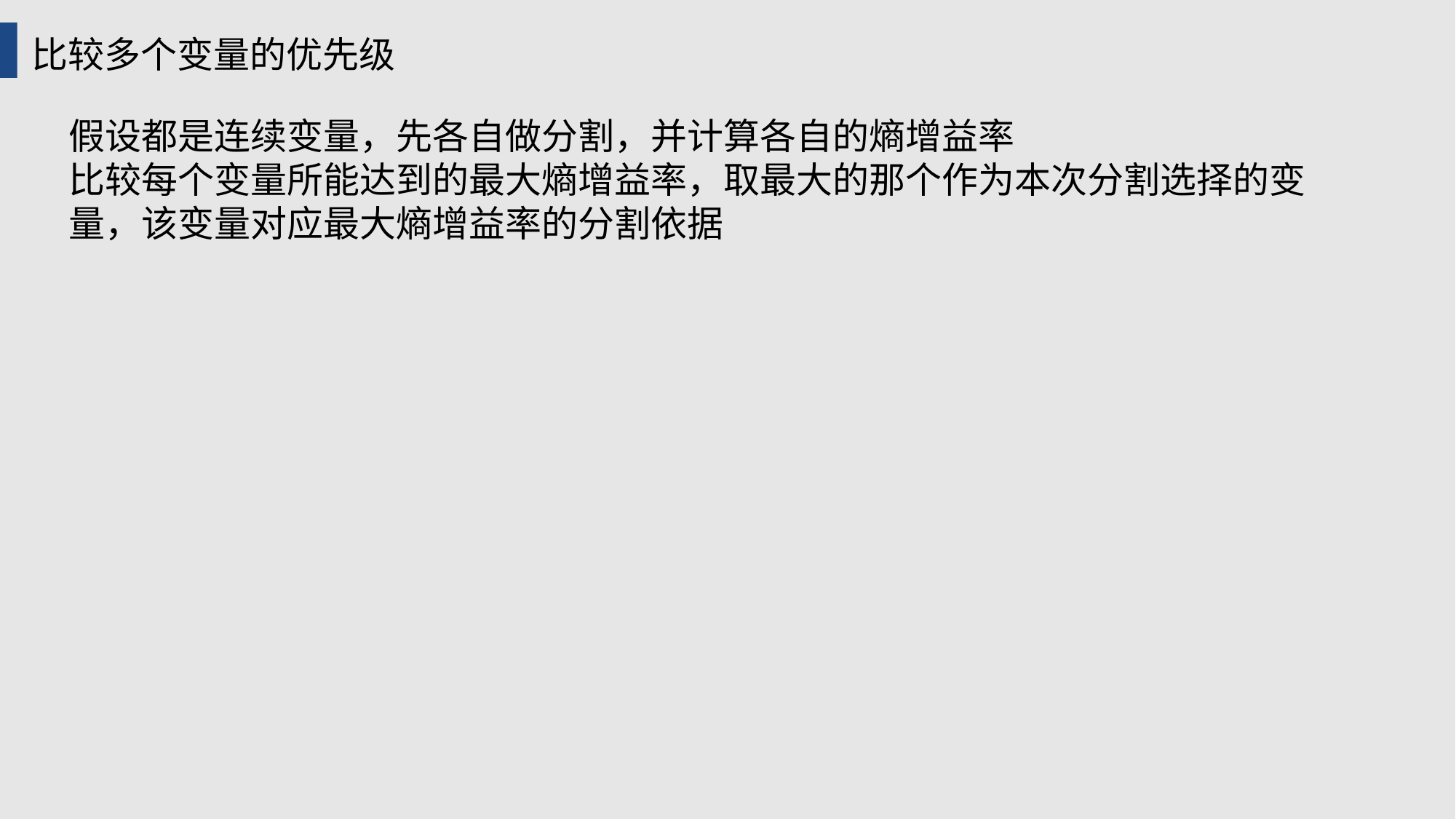

比较多个变量的优先级
假设都是连续变量，先各自做分割，并计算各自的熵增益率
比较每个变量所能达到的最大熵增益率，取最大的那个作为本次分割选择的变量，该变量对应最大熵增益率的分割依据